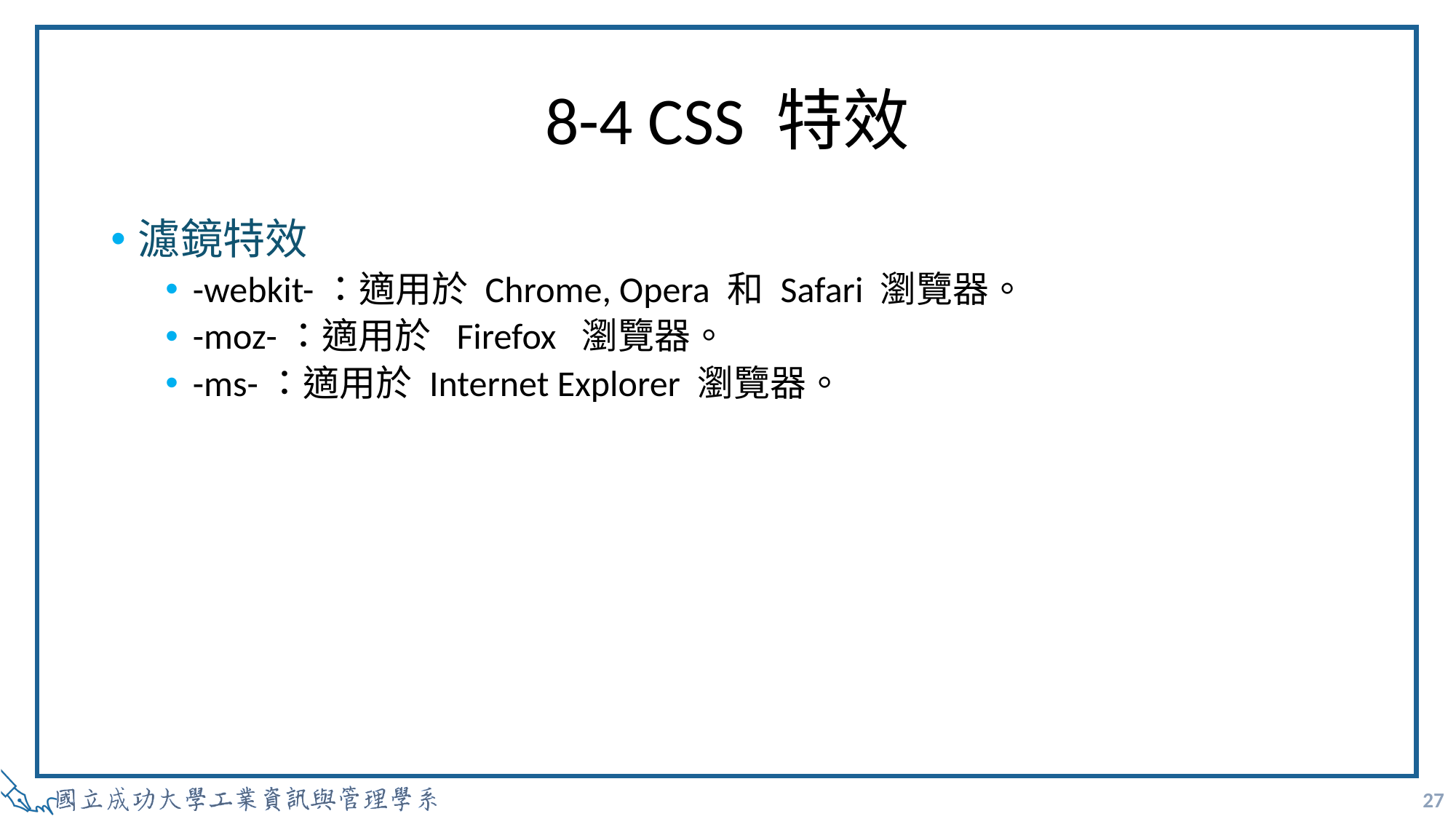

# 8-4 CSS 特效
濾鏡特效
-webkit-：適用於 Chrome, Opera 和 Safari 瀏覽器。
-moz-：適用於  Firefox  瀏覽器。
-ms-：適用於 Internet Explorer 瀏覽器。
27